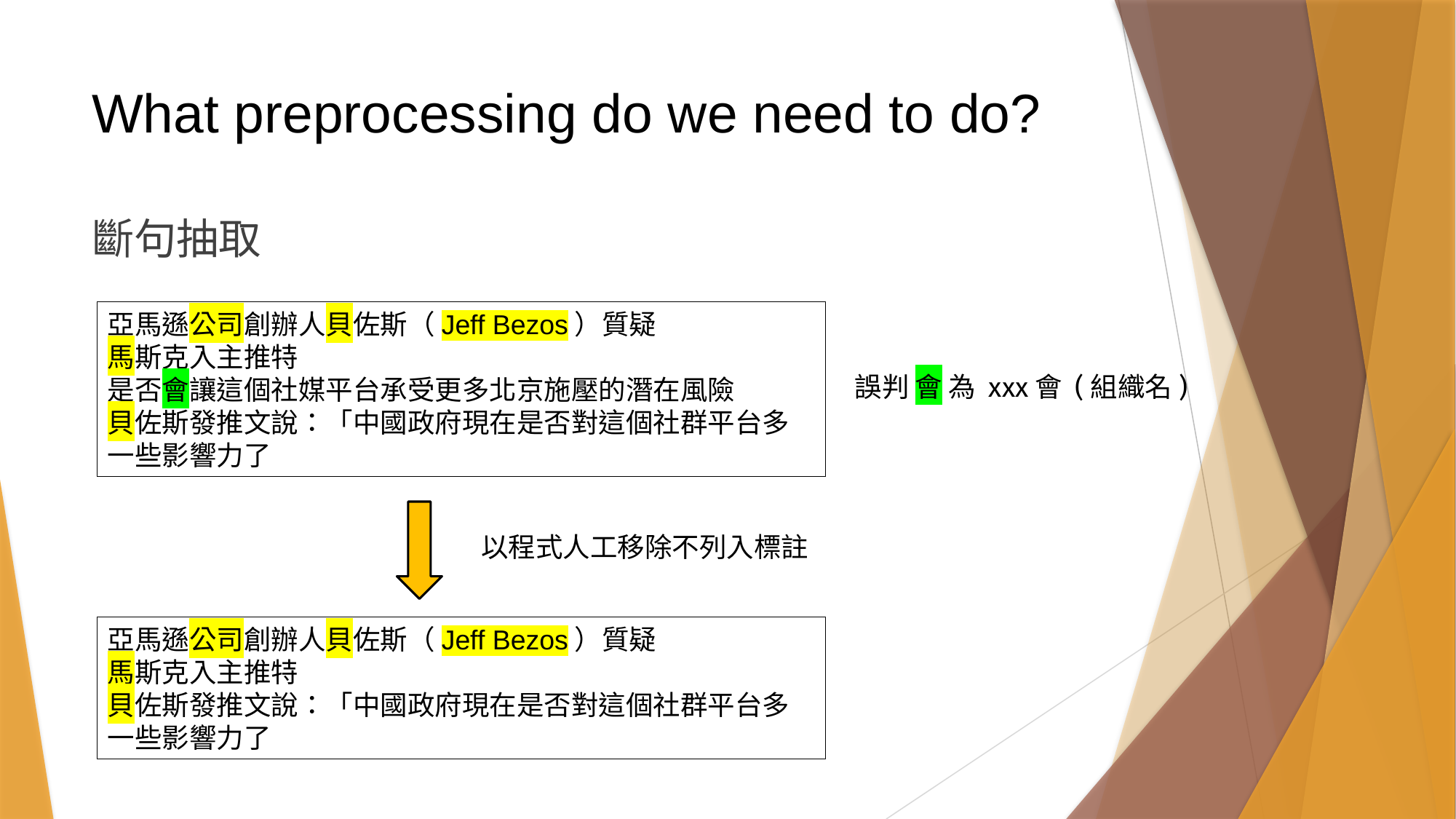

# What preprocessing do we need to do?
斷句抽取

亞馬遜公司創辦人貝佐斯（Jeff Bezos）質疑
馬斯克入主推特
是否會讓這個社媒平台承受更多北京施壓的潛在風險
貝佐斯發推文說：「中國政府現在是否對這個社群平台多一些影響力了
誤判 會 為 xxx會 (組織名)

以程式人工移除不列入標註
亞馬遜公司創辦人貝佐斯（Jeff Bezos）質疑
馬斯克入主推特
貝佐斯發推文說：「中國政府現在是否對這個社群平台多一些影響力了